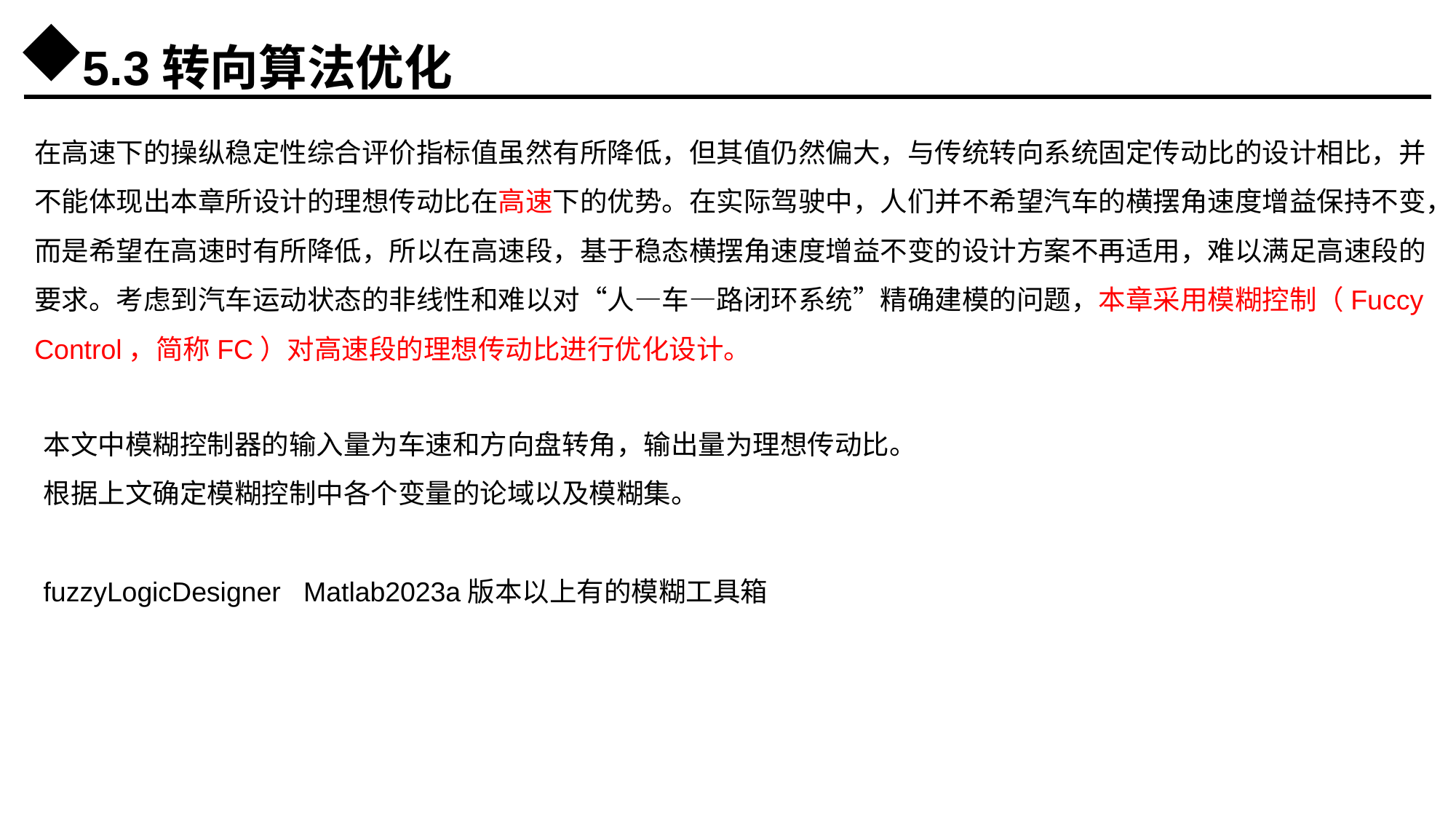

5.3转向算法优化

在高速下的操纵稳定性综合评价指标值虽然有所降低，但其值仍然偏大，与传统转向系统固定传动比的设计相比，并不能体现出本章所设计的理想传动比在高速下的优势。在实际驾驶中，人们并不希望汽车的横摆角速度增益保持不变，而是希望在高速时有所降低，所以在高速段，基于稳态横摆角速度增益不变的设计方案不再适用，难以满足高速段的要求。考虑到汽车运动状态的非线性和难以对“人—车—路闭环系统”精确建模的问题，本章采用模糊控制（Fuccy Control，简称FC）对高速段的理想传动比进行优化设计。
本文中模糊控制器的输入量为车速和方向盘转角，输出量为理想传动比。
根据上文确定模糊控制中各个变量的论域以及模糊集。

fuzzyLogicDesigner   Matlab2023a版本以上有的模糊工具箱